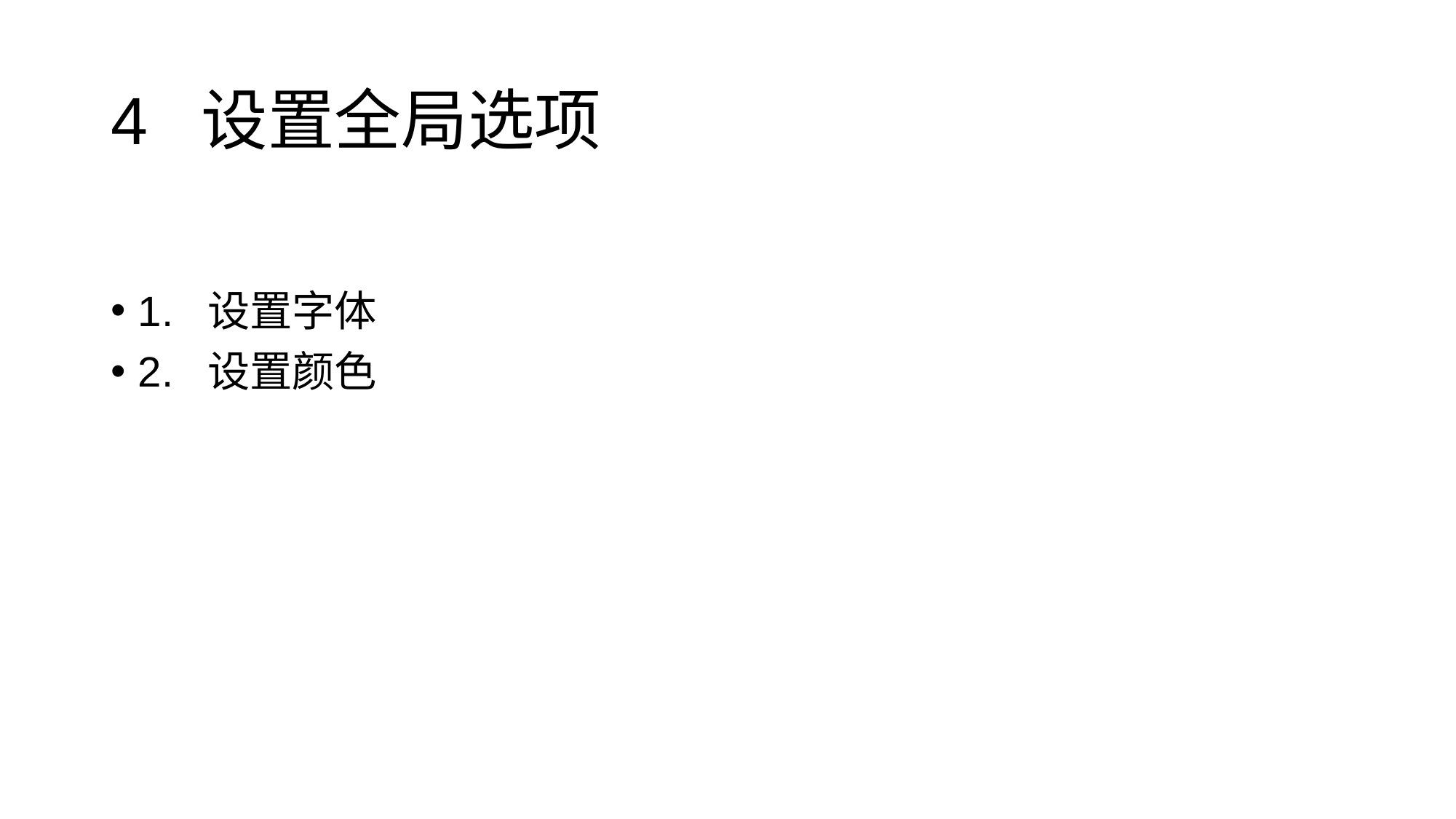

# 4  设置全局选项

1.  设置字体
2.  设置颜色